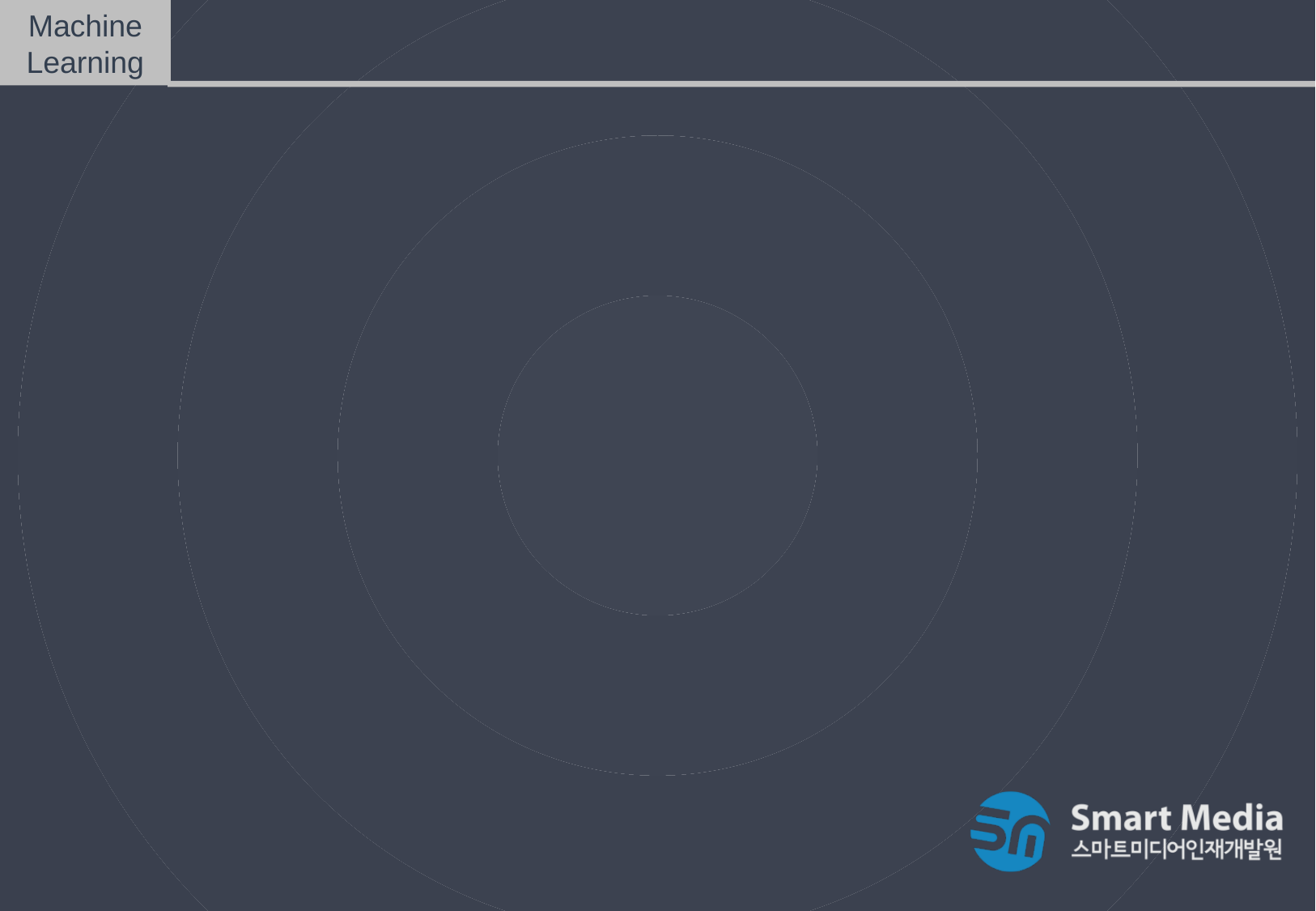

Machine Learning
비지도학습(Unsupervised Learning) – ex05_1,2

샘플데이터를 이용한 DBSCAN 군집화